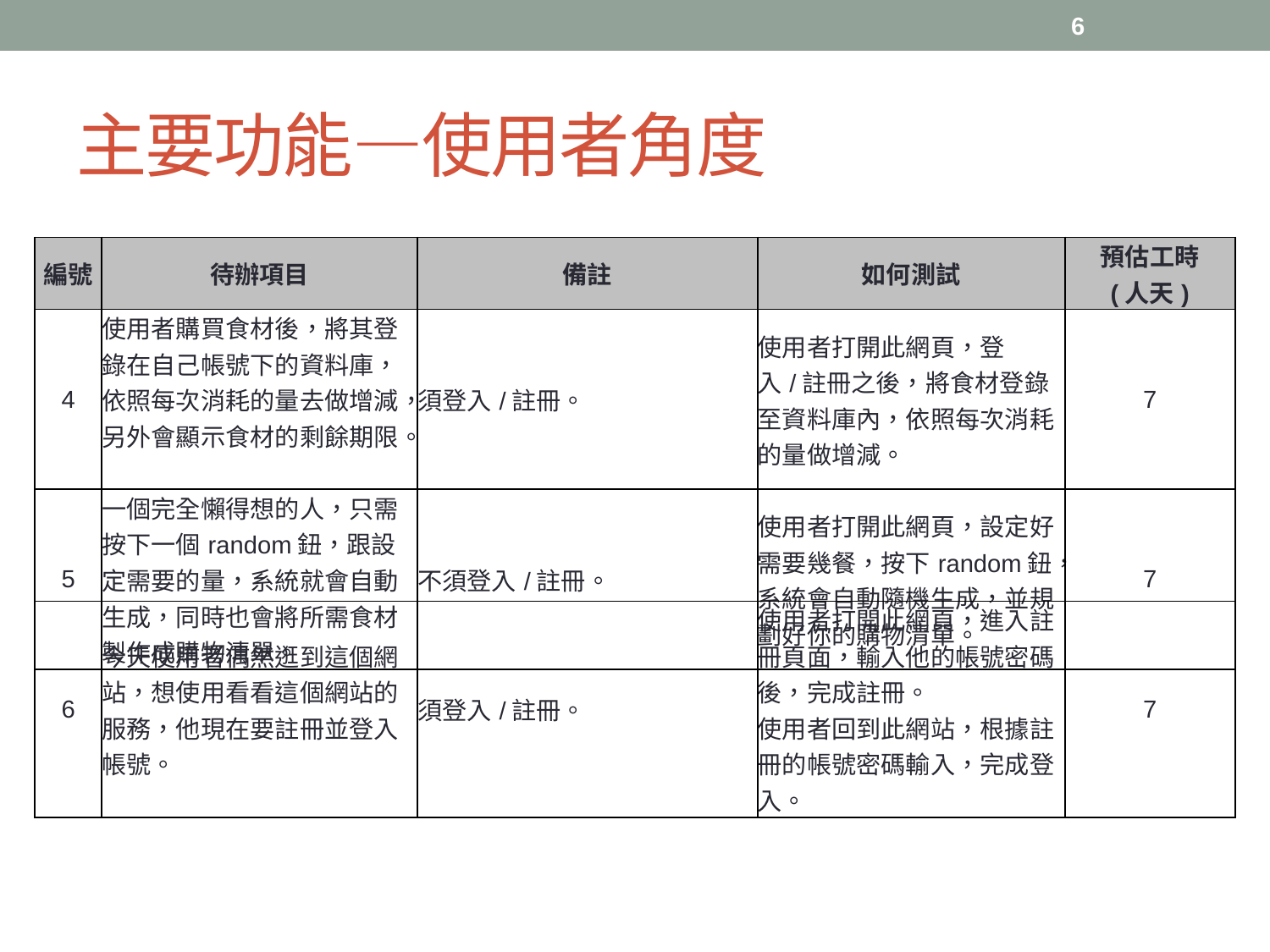

6
# 主要功能—使用者角度
| 編號 | 待辦項目 | 備註 | 如何測試 | 預估工時 (人天) |
| --- | --- | --- | --- | --- |
| 4 | 使用者購買食材後，將其登錄在自己帳號下的資料庫，依照每次消耗的量去做增減，另外會顯示食材的剩餘期限。 | 須登入/註冊。 | 使用者打開此網頁，登入/註冊之後，將食材登錄至資料庫內，依照每次消耗的量做增減。 | 7 |
| 5 | 一個完全懶得想的人，只需按下一個random鈕，跟設定需要的量，系統就會自動生成，同時也會將所需食材製作成購物清單。 | 不須登入/註冊。 | 使用者打開此網頁，設定好需要幾餐，按下random鈕，系統會自動隨機生成，並規劃好你的購物清單。 | 7 |
| 6 | 今天使用者偶然逛到這個網站，想使用看看這個網站的服務，他現在要註冊並登入帳號。 | 須登入/註冊。 | 使用者打開此網頁，進入註冊頁面，輸入他的帳號密碼後，完成註冊。 使用者回到此網站，根據註冊的帳號密碼輸入，完成登入。 | 7 |
| --- | --- | --- | --- | --- |